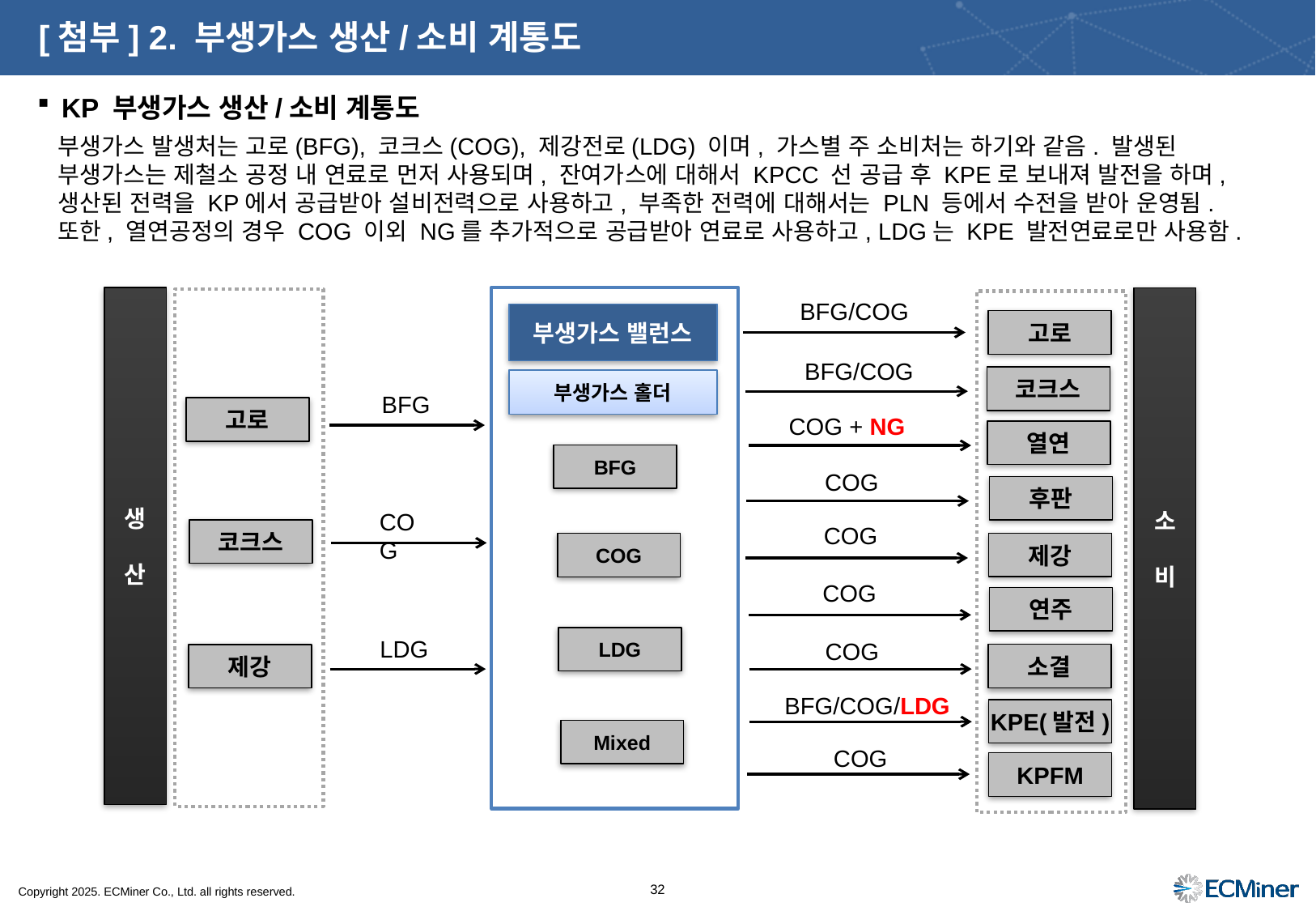

# [첨부] 2. 부생가스 생산/소비 계통도
KP 부생가스 생산/소비 계통도
부생가스 발생처는 고로(BFG), 코크스(COG), 제강전로(LDG) 이며, 가스별 주 소비처는 하기와 같음. 발생된 부생가스는 제철소 공정 내 연료로 먼저 사용되며, 잔여가스에 대해서 KPCC 선 공급 후 KPE로 보내져 발전을 하며, 생산된 전력을 KP에서 공급받아 설비전력으로 사용하고, 부족한 전력에 대해서는 PLN 등에서 수전을 받아 운영됨.
또한, 열연공정의 경우 COG 이외 NG를 추가적으로 공급받아 연료로 사용하고, LDG는 KPE 발전연료로만 사용함.

생

산
소

비

BFG/COG
부생가스 밸런스
고로
BFG/COG
코크스
부생가스 홀더
BFG
고로
     COG + NG
열연
BFG
    COG
후판
COG
    COG
코크스
제강
COG
     COG
연주
LDG
LDG
   COG
소결
제강
BFG/COG/LDG
KPE(발전)
Mixed
  COG
KPFM